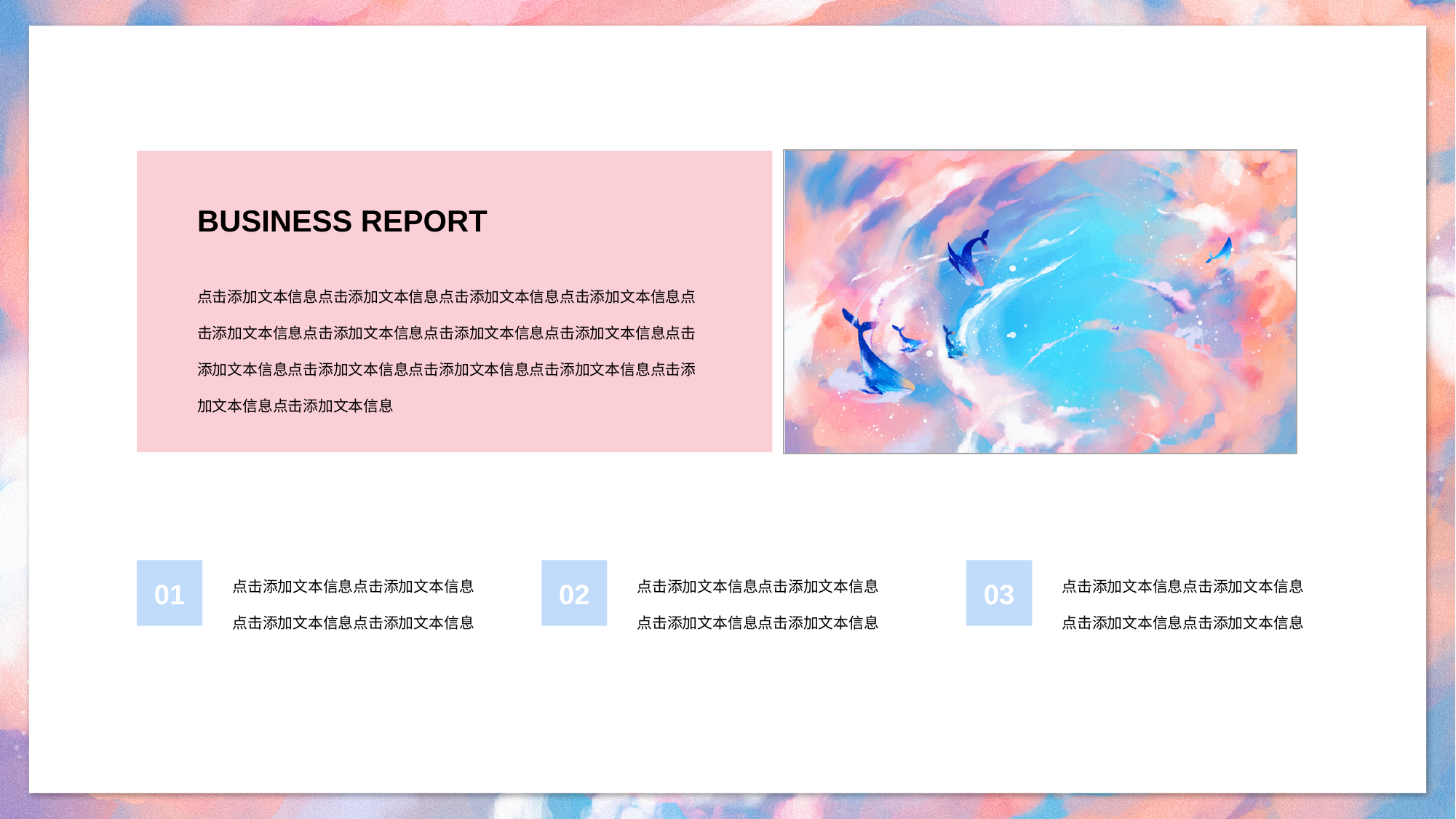

BUSINESS REPORT
点击添加文本信息点击添加文本信息点击添加文本信息点击添加文本信息点击添加文本信息点击添加文本信息点击添加文本信息点击添加文本信息点击添加文本信息点击添加文本信息点击添加文本信息点击添加文本信息点击添加文本信息点击添加文本信息
点击添加文本信息点击添加文本信息点击添加文本信息点击添加文本信息
点击添加文本信息点击添加文本信息点击添加文本信息点击添加文本信息
点击添加文本信息点击添加文本信息点击添加文本信息点击添加文本信息
01
02
03